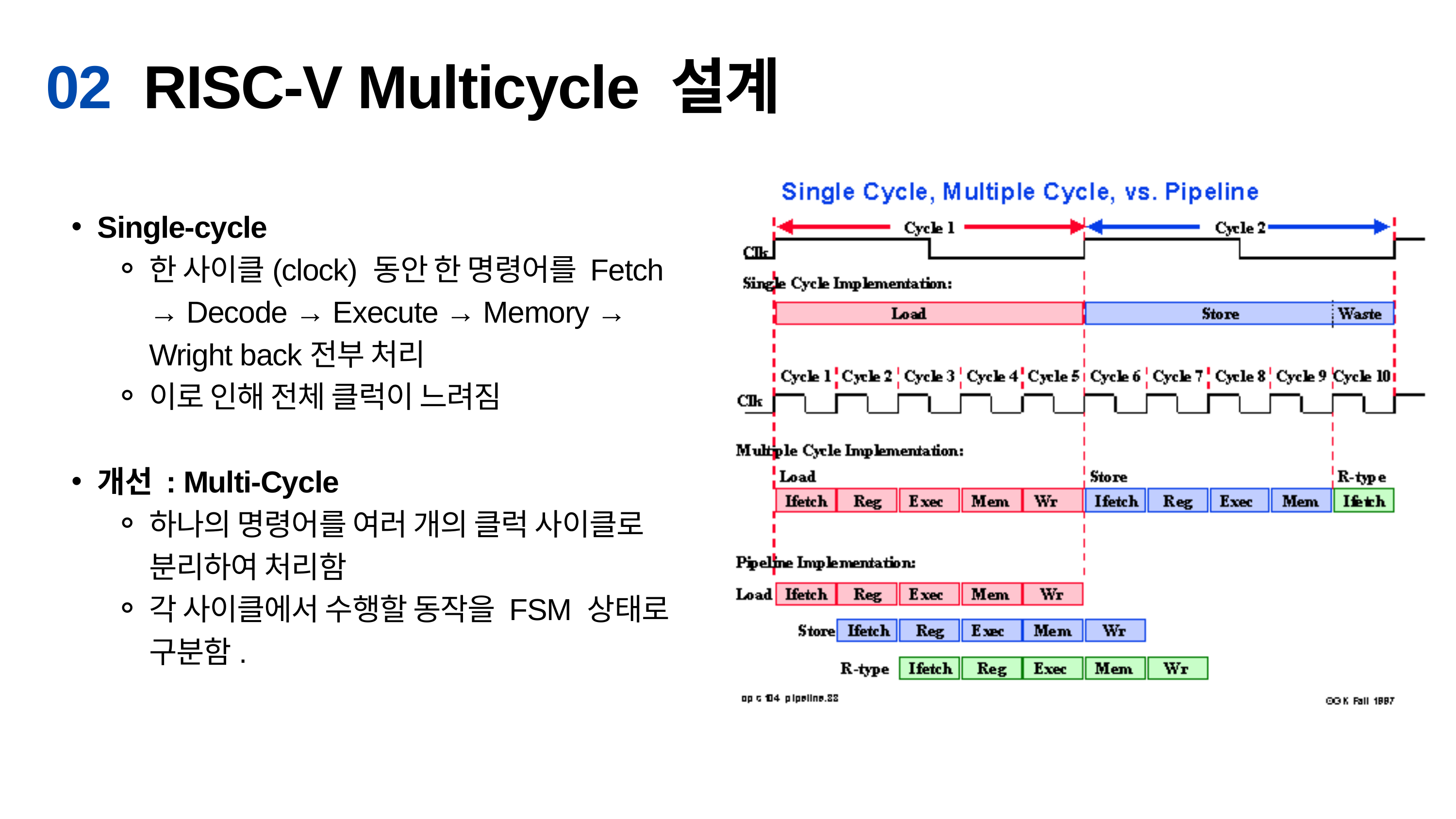

02  RISC-V Multicycle 설계

Single-cycle
한 사이클(clock) 동안 한 명령어를 Fetch → Decode → Execute → Memory → Wright back전부 처리
이로 인해 전체 클럭이 느려짐

개선 : Multi-Cycle
하나의 명령어를 여러 개의 클럭 사이클로 분리하여 처리함
각 사이클에서 수행할 동작을 FSM 상태로 구분함.